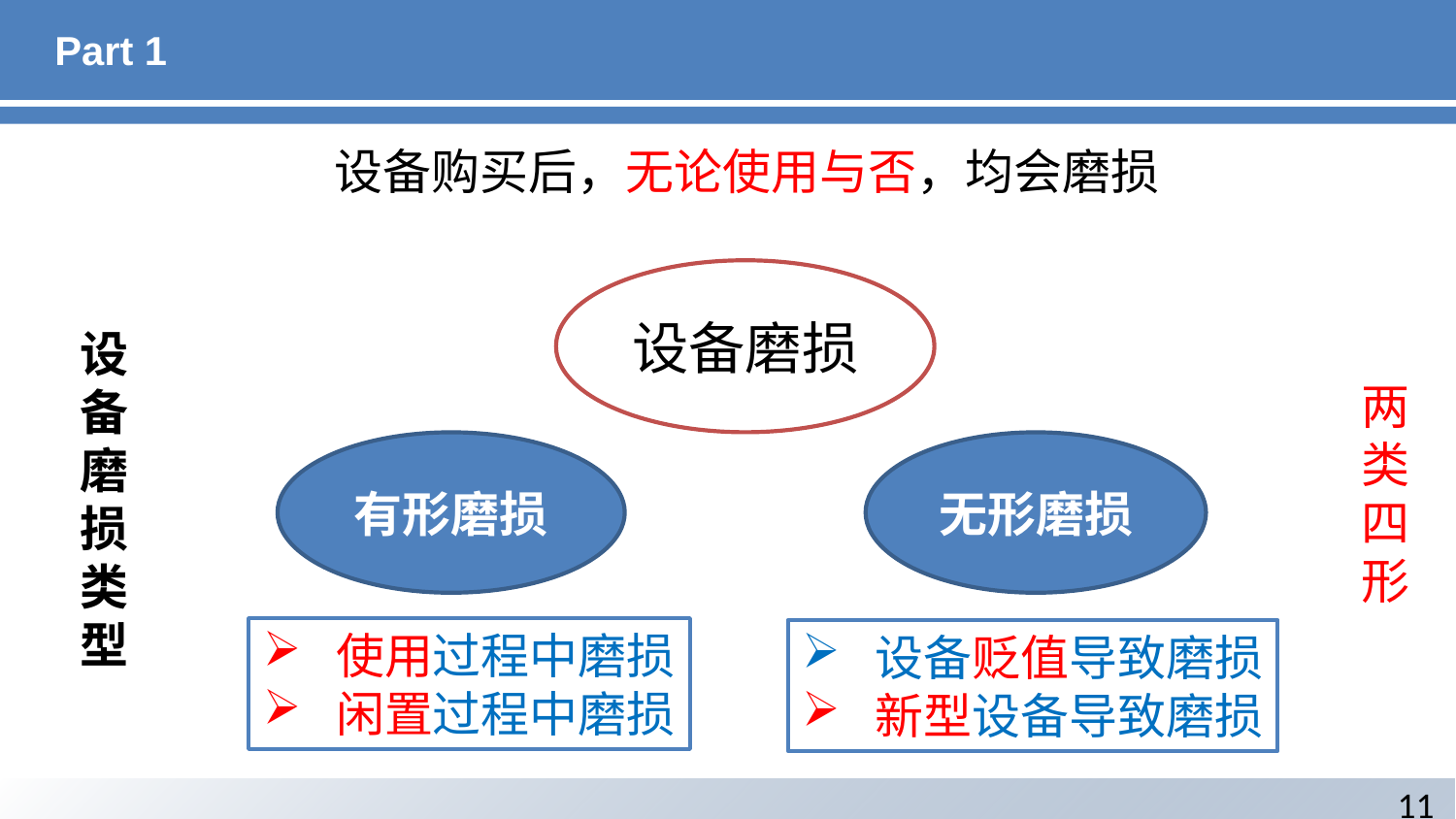

# Part 1

设备购买后，无论使用与否，均会磨损

设备磨损
设备磨损类型
两类四形
有形磨损
无形磨损
使用过程中磨损
闲置过程中磨损
设备贬值导致磨损
新型设备导致磨损
11